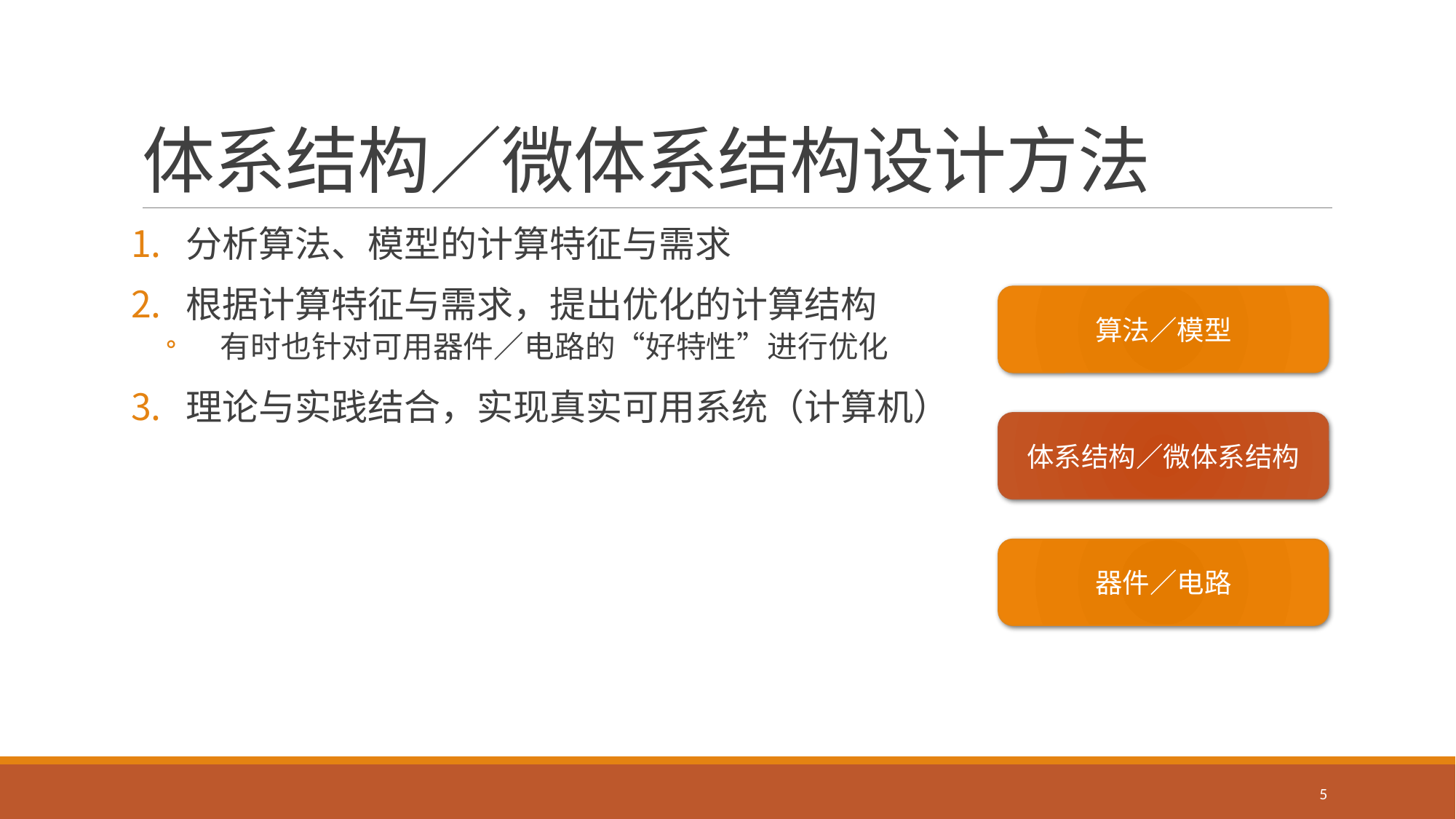

# 体系结构／微体系结构设计方法
分析算法、模型的计算特征与需求
根据计算特征与需求，提出优化的计算结构
有时也针对可用器件／电路的“好特性”进行优化
理论与实践结合，实现真实可用系统（计算机）
算法／模型
体系结构／微体系结构
器件／电路
5